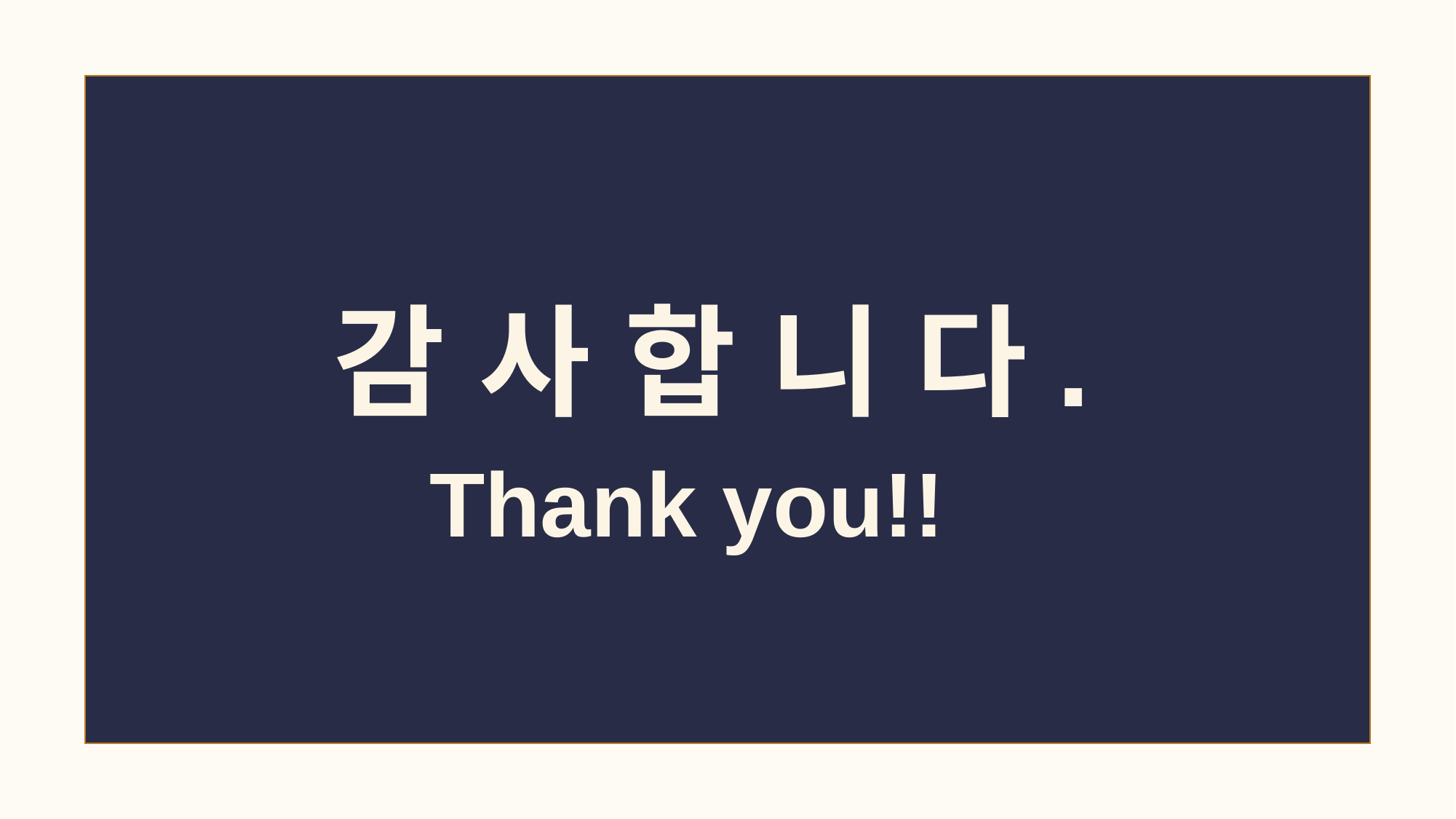

감 사 합 니 다.
Thank you!!